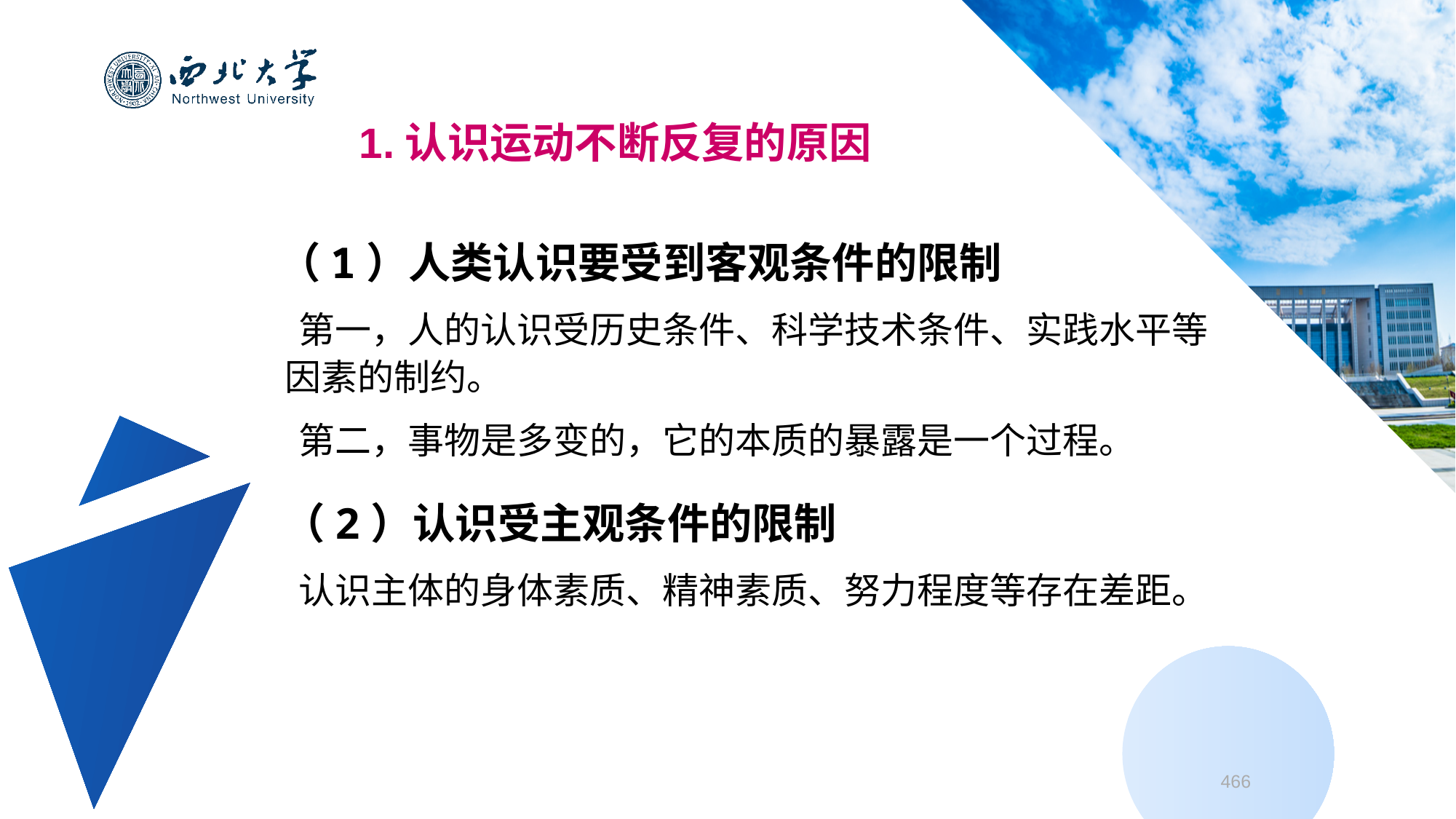

1.认识运动不断反复的原因
  （1）人类认识要受到客观条件的限制
    第一，人的认识受历史条件、科学技术条件、实践水平等因素的制约。
    第二，事物是多变的，它的本质的暴露是一个过程。
  （2）认识受主观条件的限制
    认识主体的身体素质、精神素质、努力程度等存在差距。
466